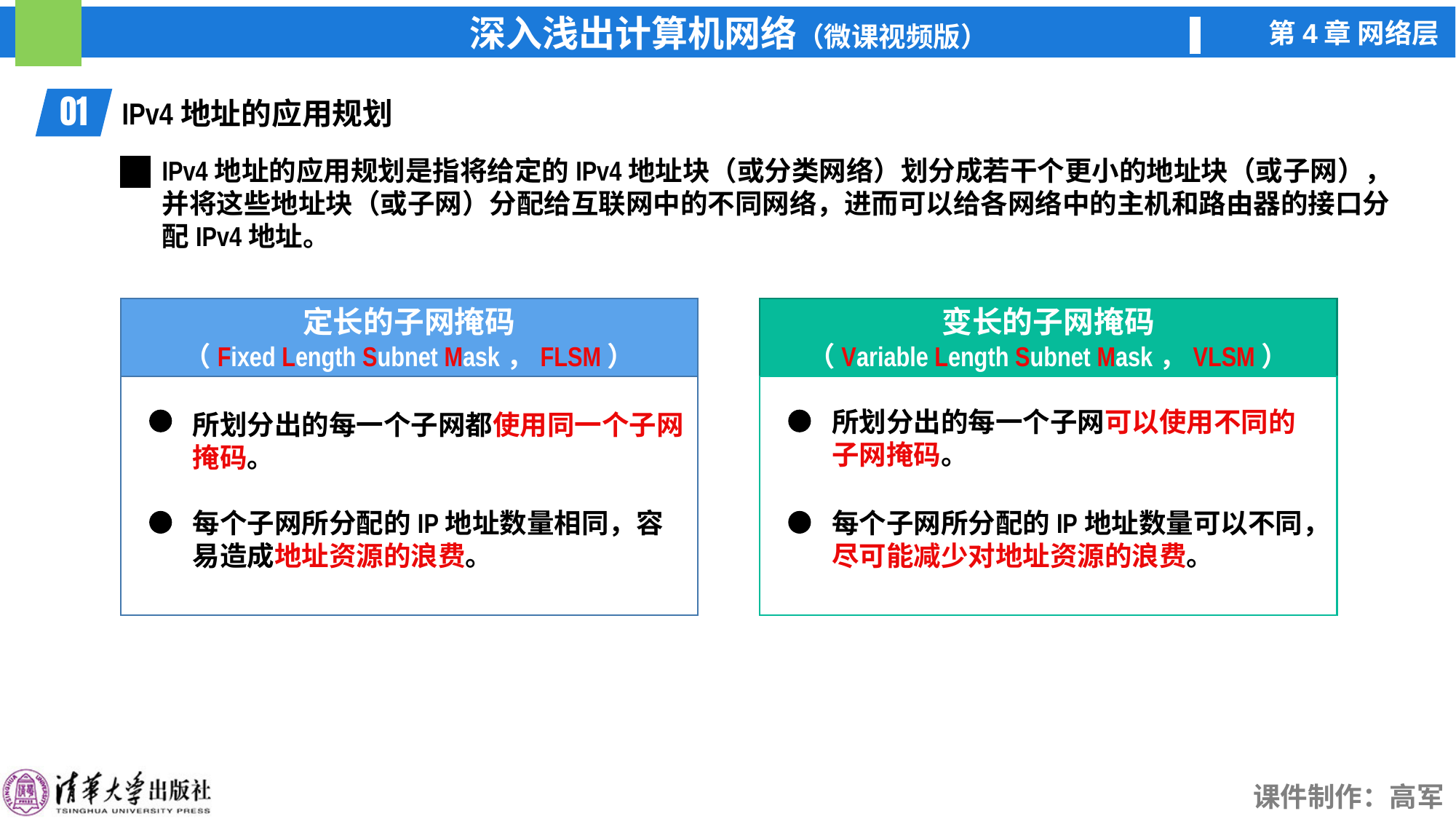

01
IPv4地址的应用规划
IPv4地址的应用规划是指将给定的IPv4地址块（或分类网络）划分成若干个更小的地址块（或子网），并将这些地址块（或子网）分配给互联网中的不同网络，进而可以给各网络中的主机和路由器的接口分配IPv4地址。

定长的子网掩码
（Fixed Length Subnet Mask，FLSM）
变长的子网掩码
（Variable Length Subnet Mask，VLSM）

所划分出的每一个子网都使用同一个子网掩码。
所划分出的每一个子网可以使用不同的子网掩码。

每个子网所分配的IP地址数量相同，容易造成地址资源的浪费。
每个子网所分配的IP地址数量可以不同，尽可能减少对地址资源的浪费。